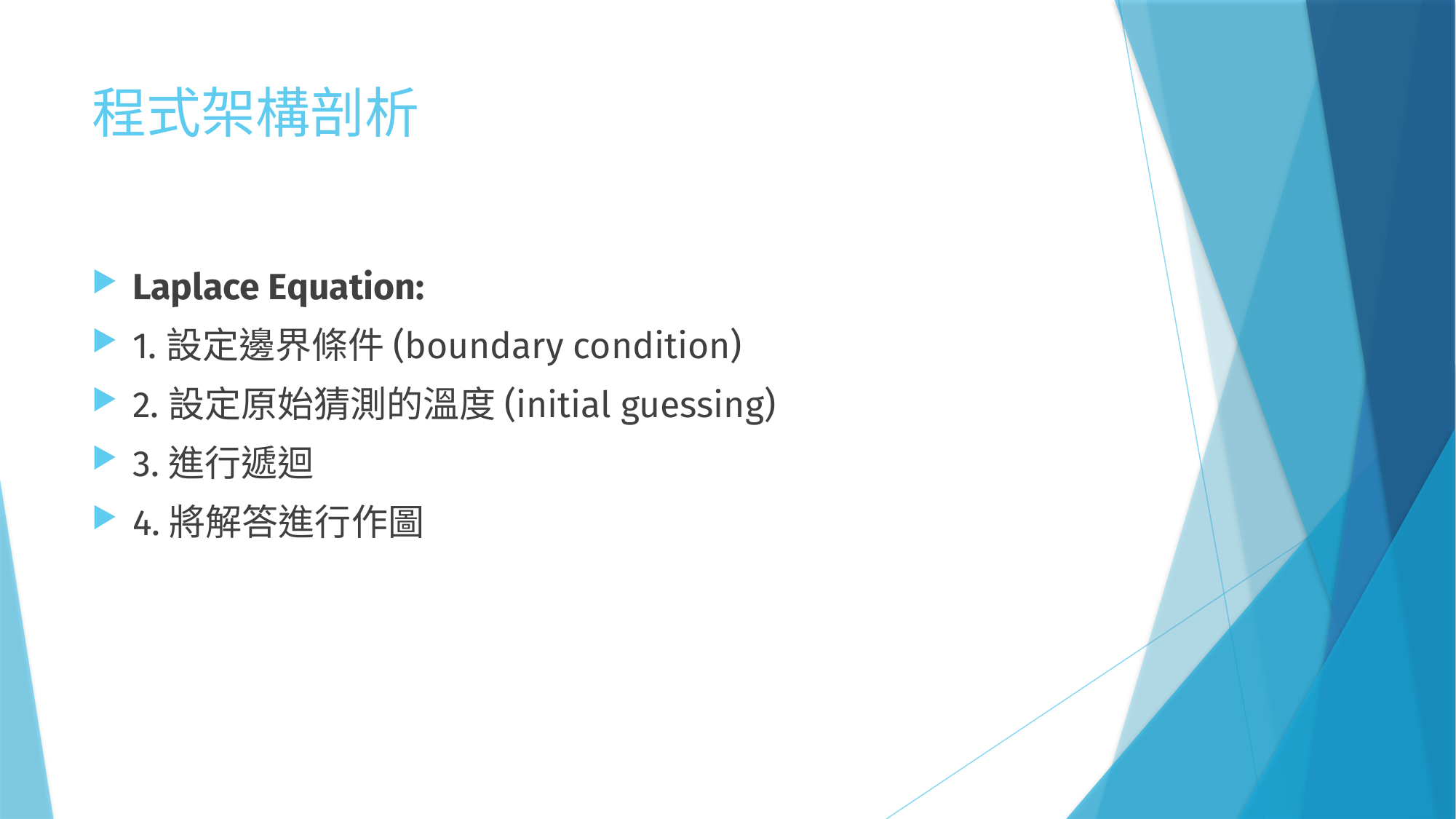

# 程式架構剖析
Laplace Equation:
1.設定邊界條件(boundary condition)
2.設定原始猜測的溫度(initial guessing)
3.進行遞迴
4.將解答進行作圖